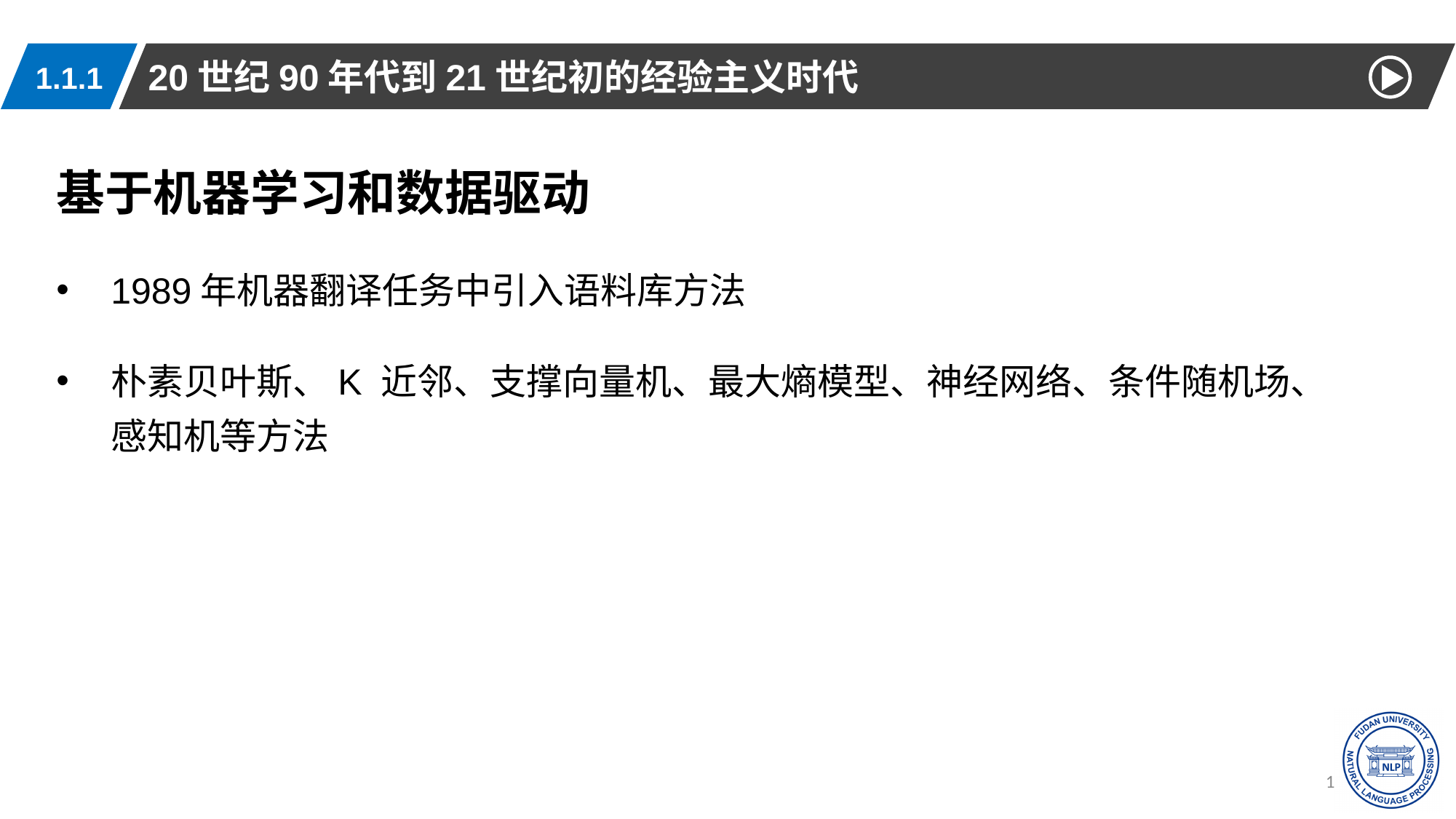

20世纪90年代到21世纪初的经验主义时代
1.1.1

基于机器学习和数据驱动
1989年机器翻译任务中引入语料库方法
朴素贝叶斯、K 近邻、支撑向量机、最大熵模型、神经网络、条件随机场、
感知机等方法
10